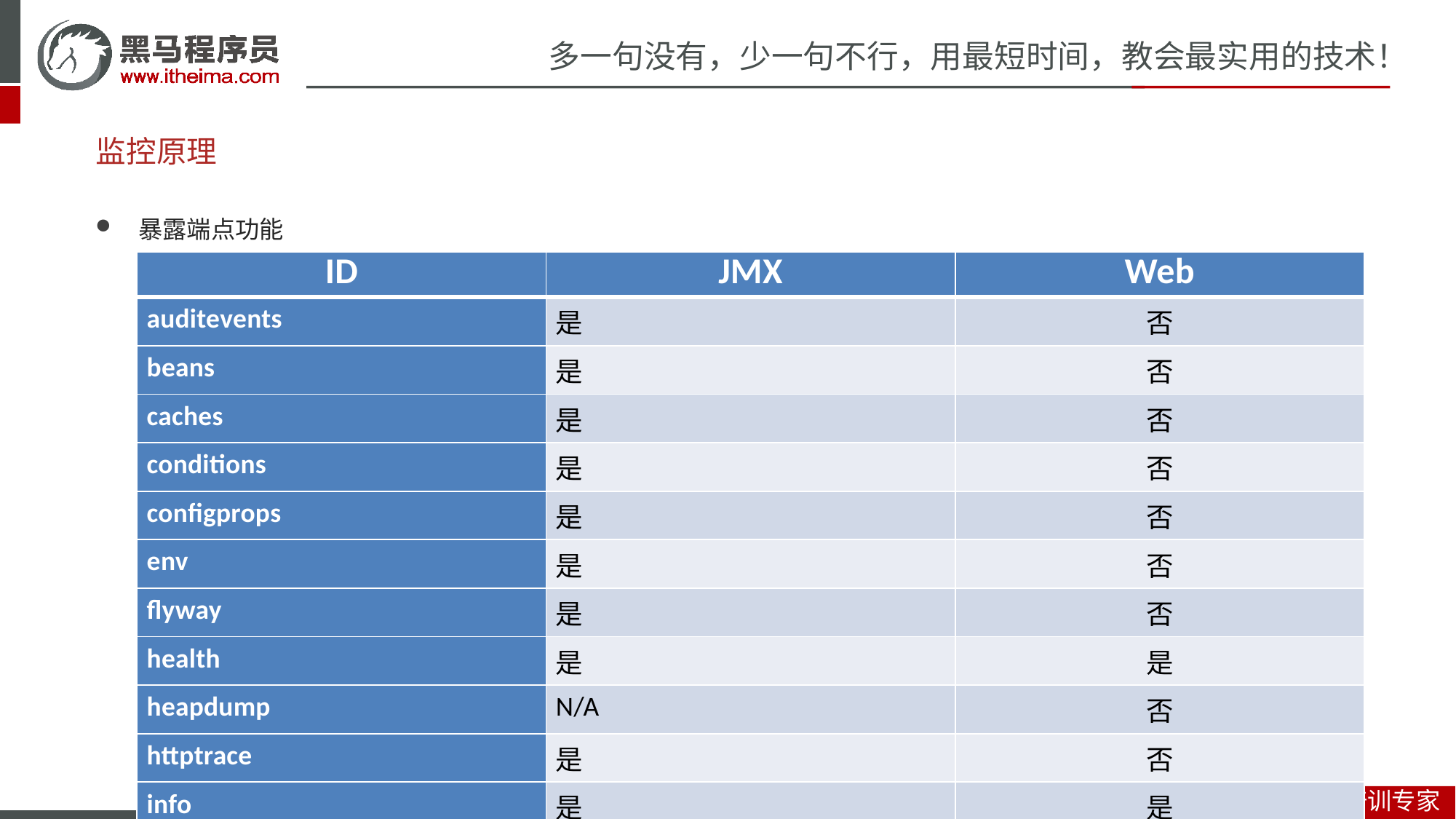

# 监控原理
暴露端点功能
| ID | JMX | Web |
| --- | --- | --- |
| auditevents | 是 | 否 |
| beans | 是 | 否 |
| caches | 是 | 否 |
| conditions | 是 | 否 |
| configprops | 是 | 否 |
| env | 是 | 否 |
| flyway | 是 | 否 |
| health | 是 | 是 |
| heapdump | N/A | 否 |
| httptrace | 是 | 否 |
| info | 是 | 是 |